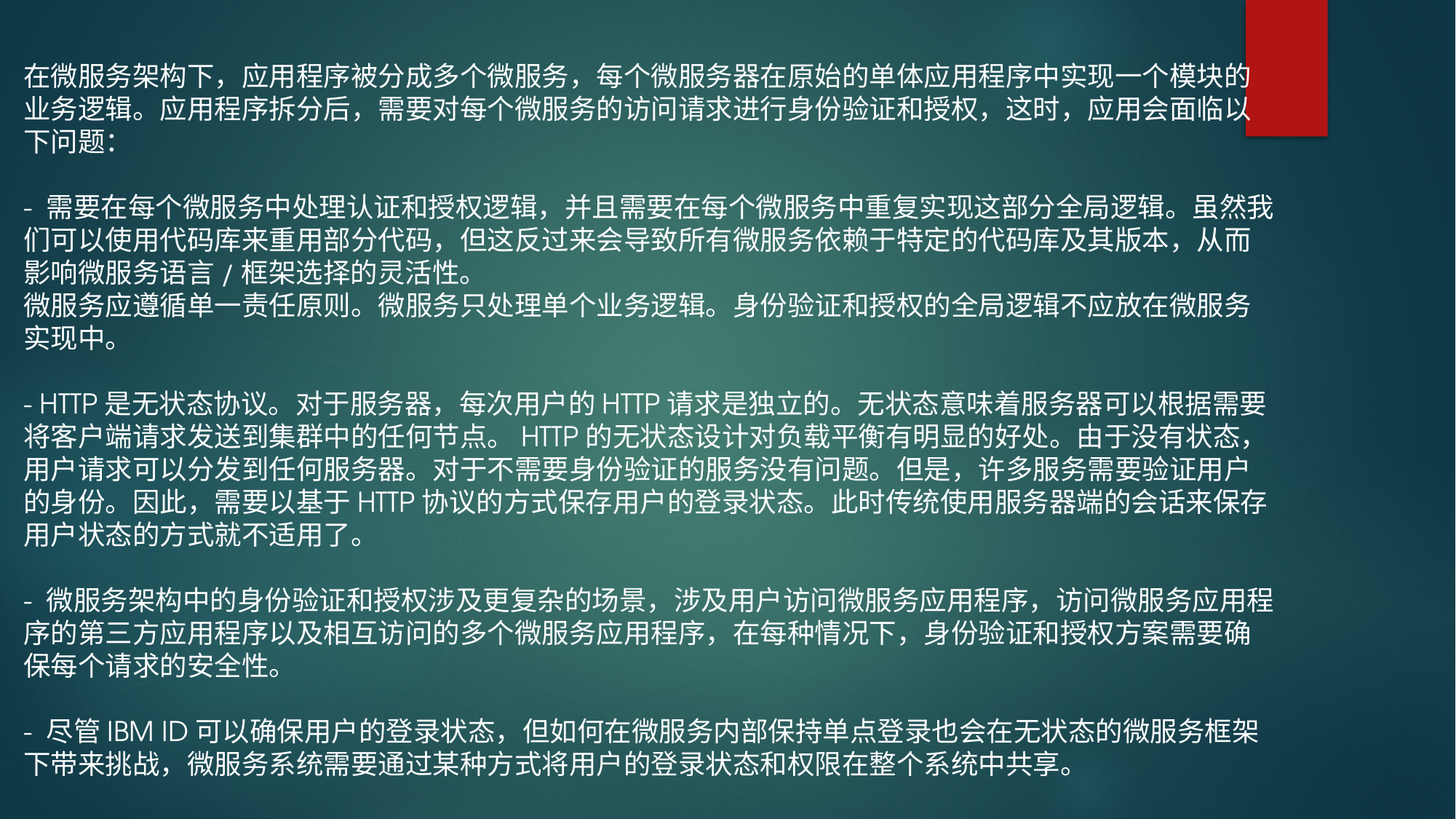

在微服务架构下，应用程序被分成多个微服务，每个微服务器在原始的单体应用程序中实现一个模块的业务逻辑。应用程序拆分后，需要对每个微服务的访问请求进行身份验证和授权，这时，应用会面临以下问题：

- 需要在每个微服务中处理认证和授权逻辑，并且需要在每个微服务中重复实现这部分全局逻辑。虽然我们可以使用代码库来重用部分代码，但这反过来会导致所有微服务依赖于特定的代码库及其版本，从而影响微服务语言/框架选择的灵活性。
微服务应遵循单一责任原则。微服务只处理单个业务逻辑。身份验证和授权的全局逻辑不应放在微服务实现中。

- HTTP是无状态协议。对于服务器，每次用户的HTTP请求是独立的。无状态意味着服务器可以根据需要将客户端请求发送到集群中的任何节点。HTTP的无状态设计对负载平衡有明显的好处。由于没有状态，用户请求可以分发到任何服务器。对于不需要身份验证的服务没有问题。但是，许多服务需要验证用户的身份。因此，需要以基于HTTP协议的方式保存用户的登录状态。此时传统使用服务器端的会话来保存用户状态的方式就不适用了。

- 微服务架构中的身份验证和授权涉及更复杂的场景，涉及用户访问微服务应用程序，访问微服务应用程序的第三方应用程序以及相互访问的多个微服务应用程序，在每种情况下，身份验证和授权方案需要确保每个请求的安全性。

- 尽管IBM ID可以确保用户的登录状态，但如何在微服务内部保持单点登录也会在无状态的微服务框架下带来挑战，微服务系统需要通过某种方式将用户的登录状态和权限在整个系统中共享。